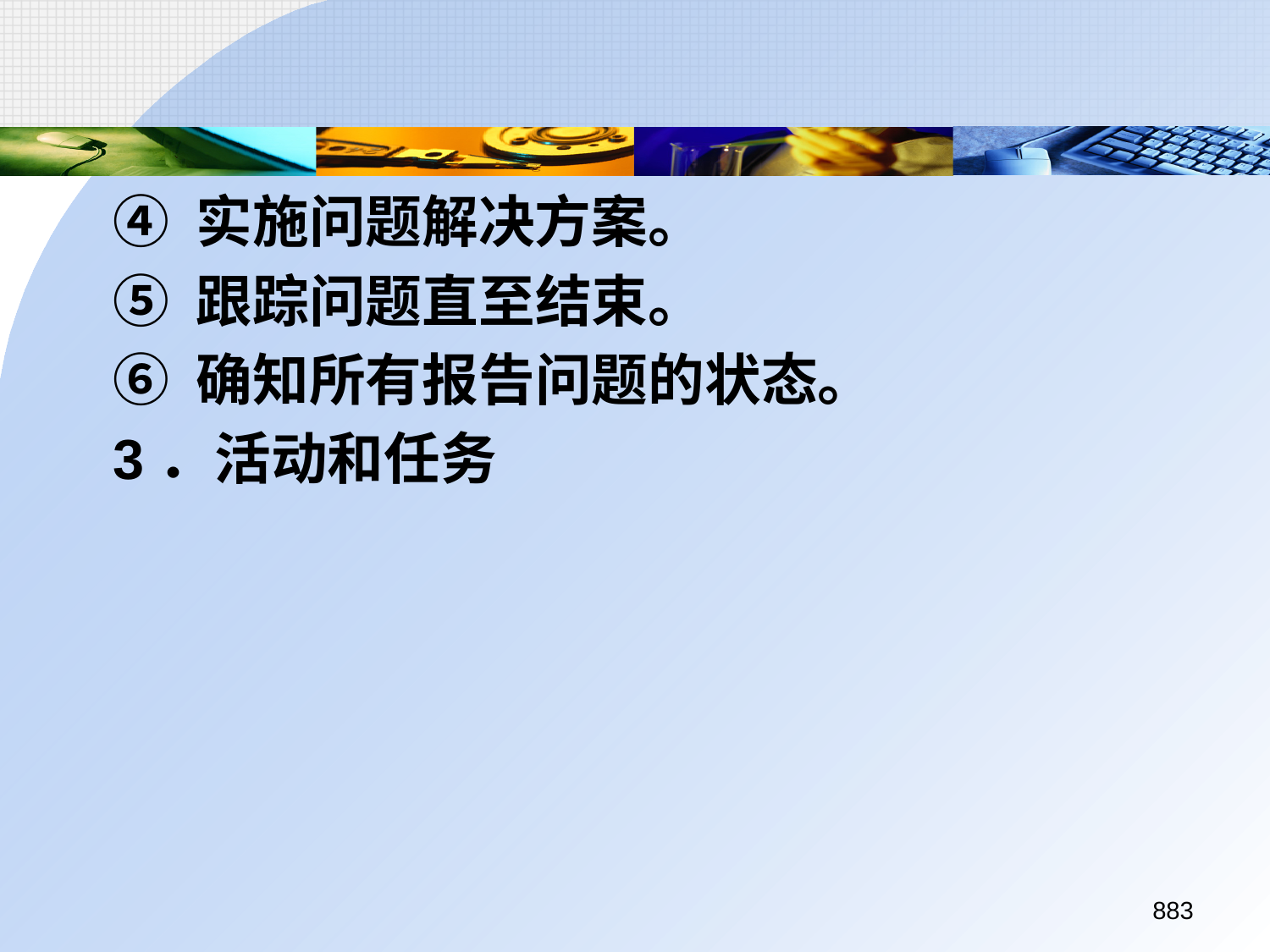

④ 实施问题解决方案。
	⑤ 跟踪问题直至结束。
	⑥ 确知所有报告问题的状态。
	3．活动和任务

883